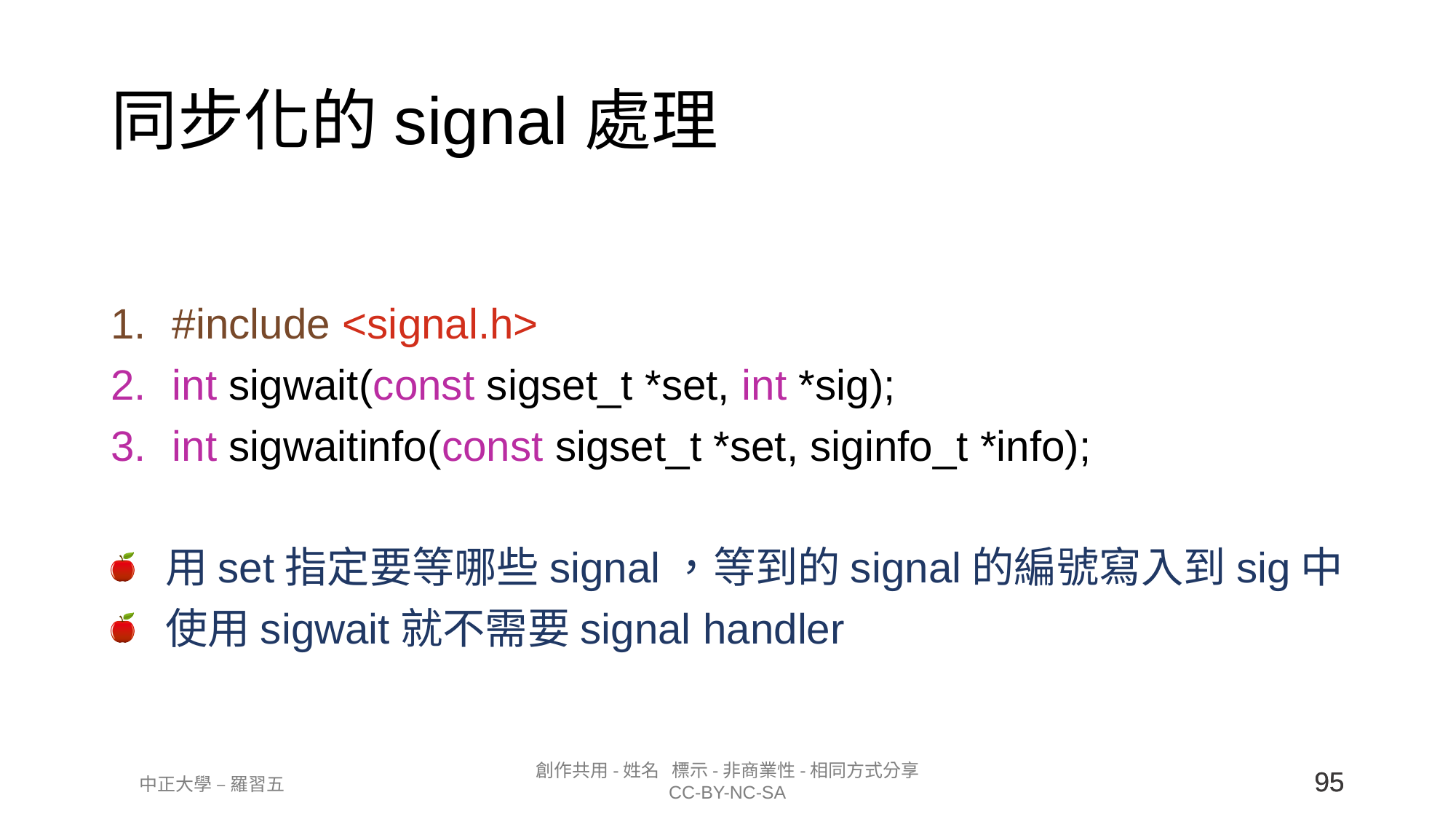

# 同步化的signal處理
#include <signal.h>
int sigwait(const sigset_t *set, int *sig);
int sigwaitinfo(const sigset_t *set, siginfo_t *info);

用set指定要等哪些signal，等到的signal的編號寫入到sig中
使用sigwait就不需要signal handler